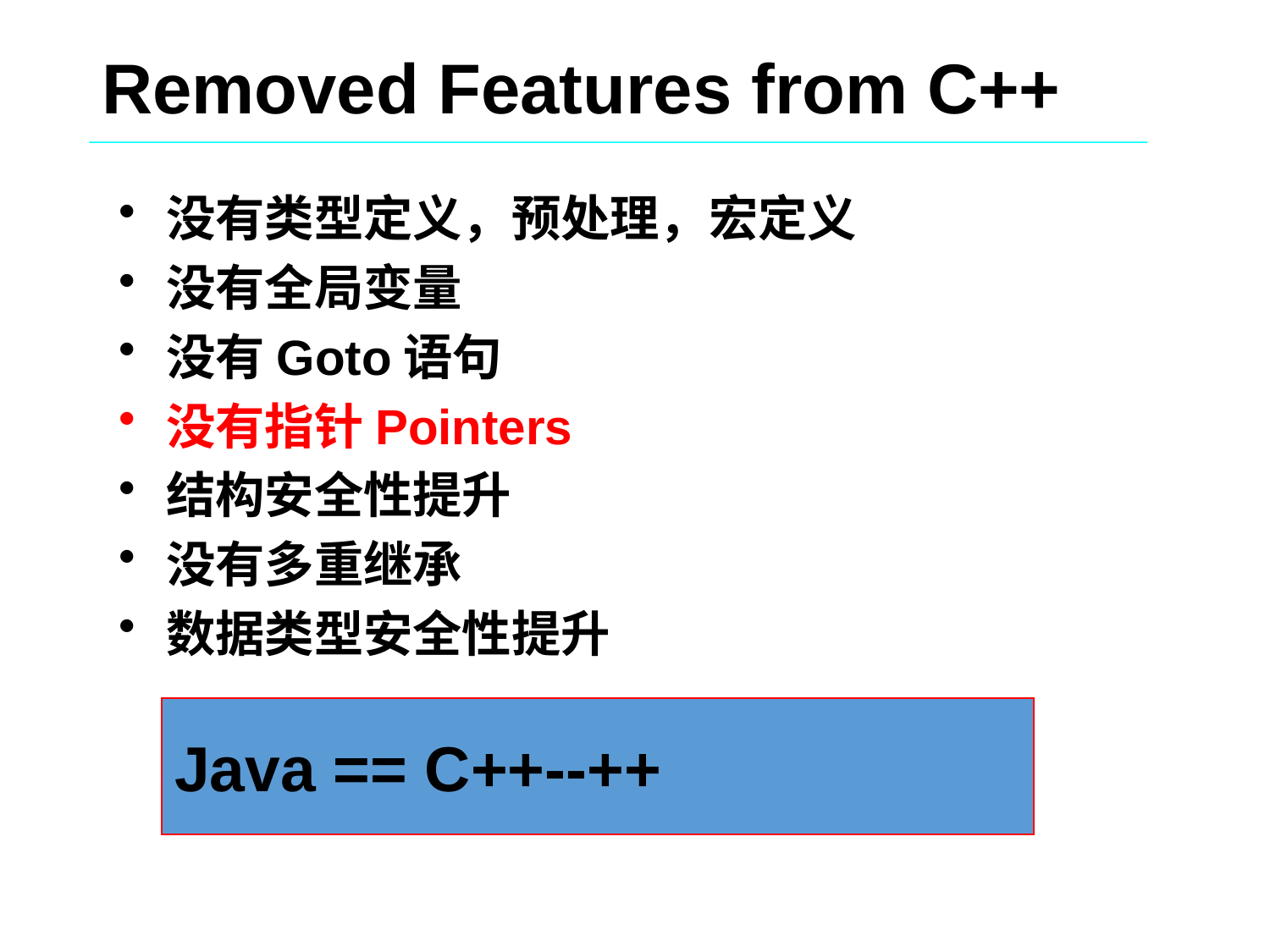

Removed Features from C++

没有类型定义，预处理，宏定义
没有全局变量
没有Goto语句
没有指针Pointers
结构安全性提升
没有多重继承
数据类型安全性提升
Java == C++--++